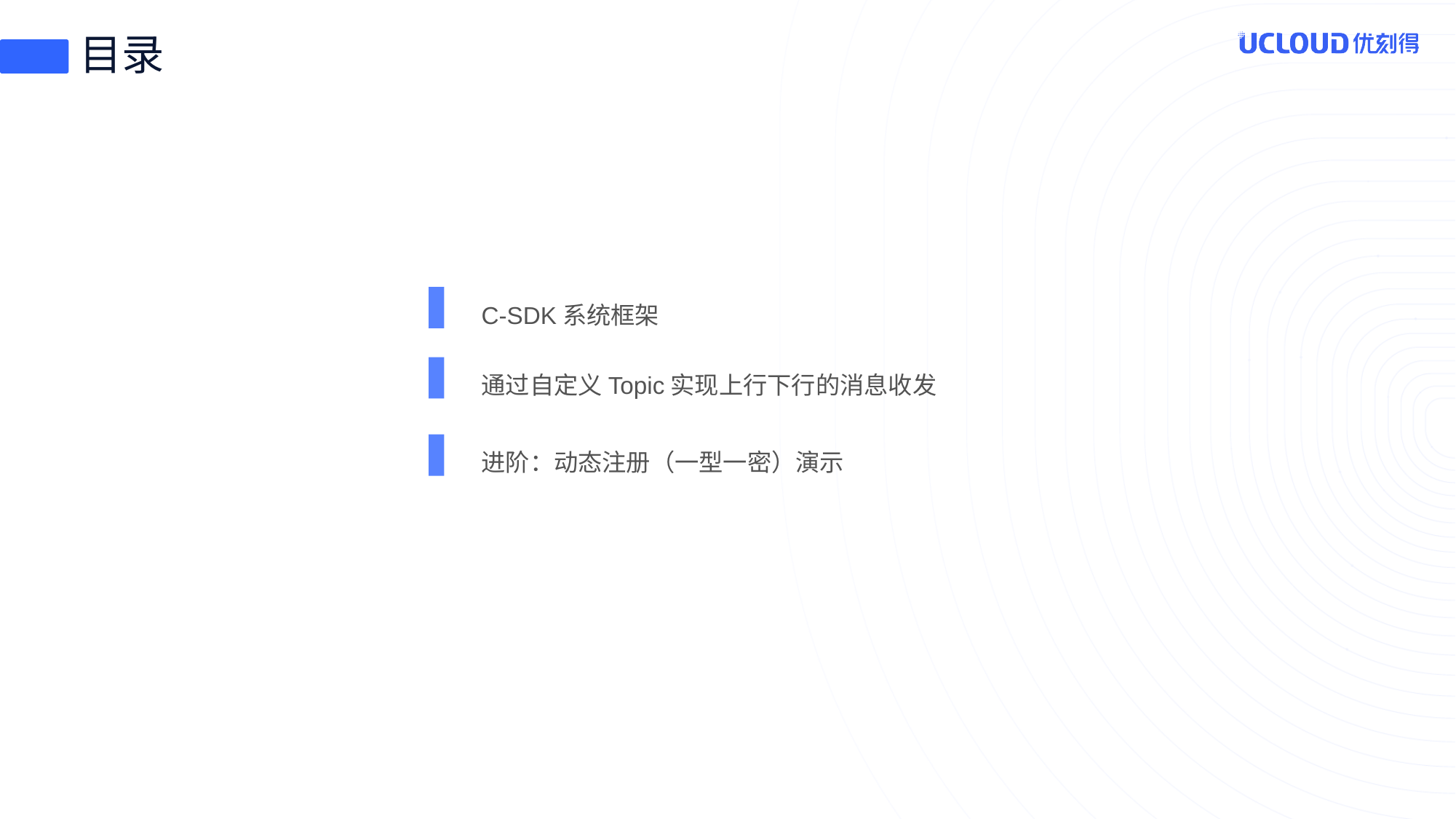

# 目录
C-SDK系统框架

通过自定义Topic实现上行下行的消息收发

进阶：动态注册（一型一密）演示